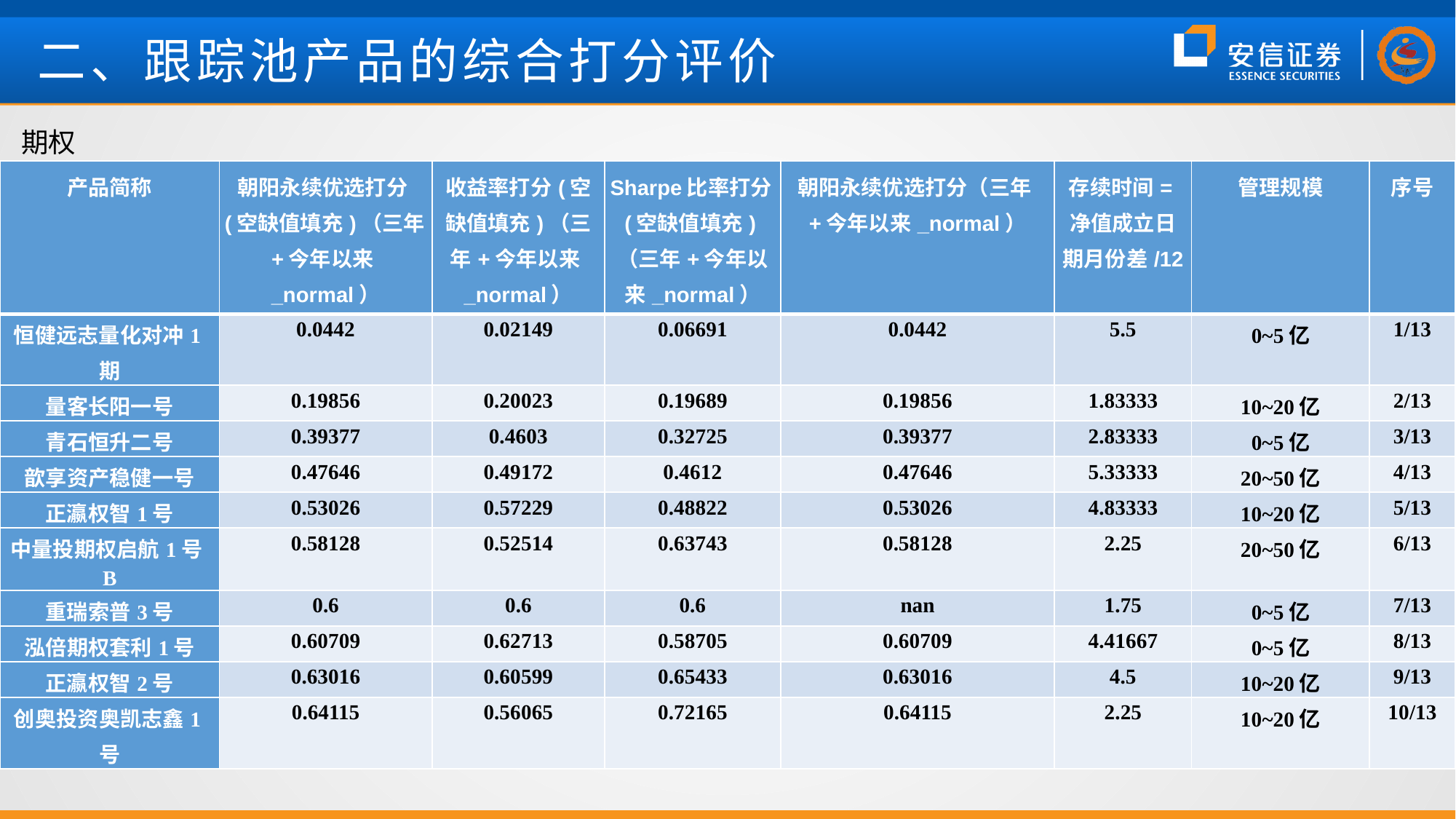

二、跟踪池产品的综合打分评价
期权
| 产品简称 | 朝阳永续优选打分(空缺值填充)（三年+今年以来\_normal） | 收益率打分(空缺值填充)（三年+今年以来\_normal） | Sharpe比率打分(空缺值填充)（三年+今年以来\_normal） | 朝阳永续优选打分（三年+今年以来\_normal） | 存续时间=净值成立日期月份差/12 | 管理规模 | 序号 |
| --- | --- | --- | --- | --- | --- | --- | --- |
| 恒健远志量化对冲1期 | 0.0442 | 0.02149 | 0.06691 | 0.0442 | 5.5 | 0~5亿 | 1/13 |
| 量客长阳一号 | 0.19856 | 0.20023 | 0.19689 | 0.19856 | 1.83333 | 10~20亿 | 2/13 |
| 青石恒升二号 | 0.39377 | 0.4603 | 0.32725 | 0.39377 | 2.83333 | 0~5亿 | 3/13 |
| 歆享资产稳健一号 | 0.47646 | 0.49172 | 0.4612 | 0.47646 | 5.33333 | 20~50亿 | 4/13 |
| 正瀛权智1号 | 0.53026 | 0.57229 | 0.48822 | 0.53026 | 4.83333 | 10~20亿 | 5/13 |
| 中量投期权启航1号B | 0.58128 | 0.52514 | 0.63743 | 0.58128 | 2.25 | 20~50亿 | 6/13 |
| 重瑞索普3号 | 0.6 | 0.6 | 0.6 | nan | 1.75 | 0~5亿 | 7/13 |
| 泓倍期权套利1号 | 0.60709 | 0.62713 | 0.58705 | 0.60709 | 4.41667 | 0~5亿 | 8/13 |
| 正瀛权智2号 | 0.63016 | 0.60599 | 0.65433 | 0.63016 | 4.5 | 10~20亿 | 9/13 |
| 创奥投资奥凯志鑫1号 | 0.64115 | 0.56065 | 0.72165 | 0.64115 | 2.25 | 10~20亿 | 10/13 |